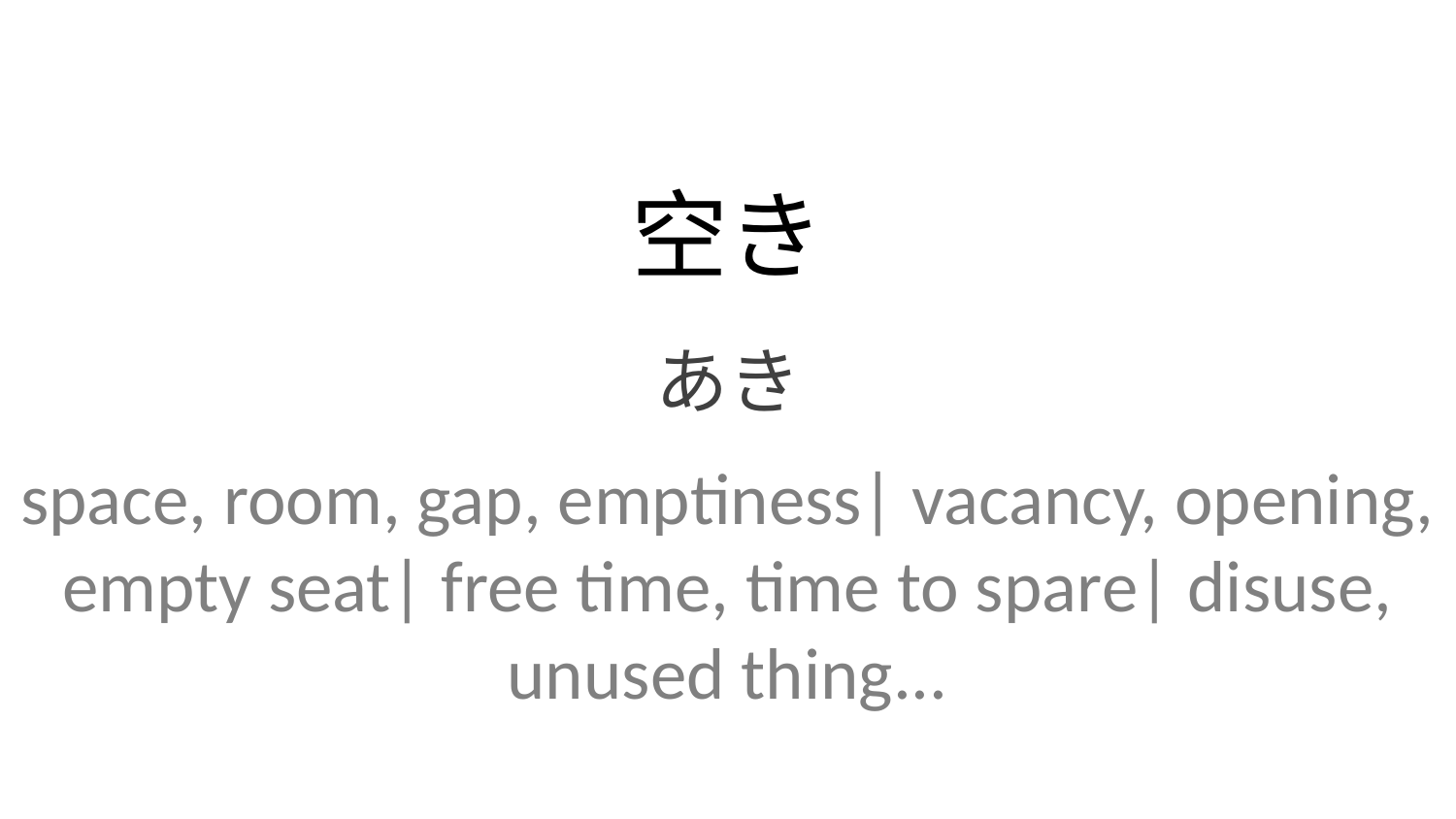

空き

あき
space, room, gap, emptiness| vacancy, opening, empty seat| free time, time to spare| disuse, unused thing...